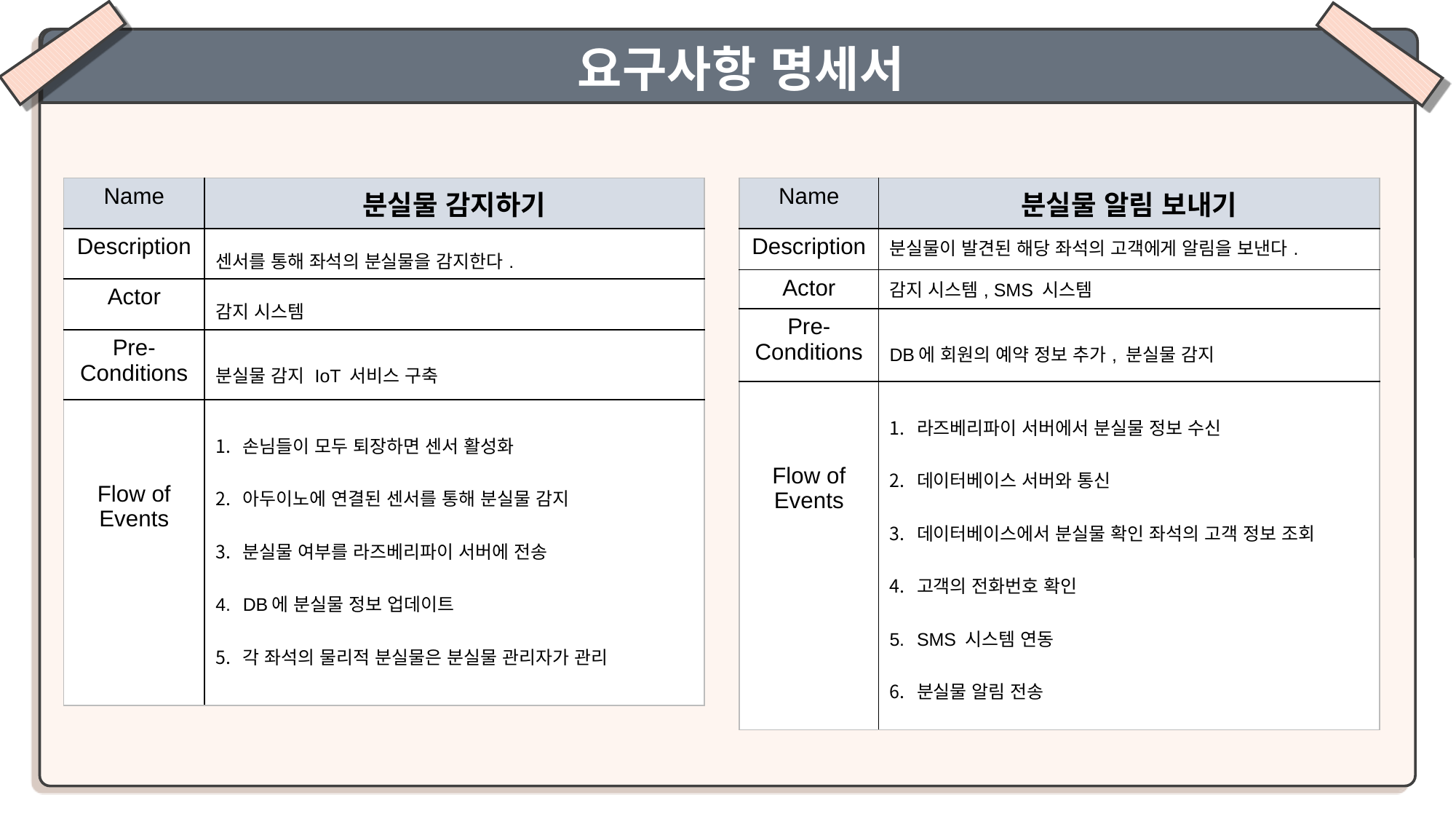

요구사항 명세서
| Name | 분실물 감지하기 |
| --- | --- |
| Description | 센서를 통해 좌석의 분실물을 감지한다. |
| Actor | 감지 시스템 |
| Pre-Conditions | 분실물 감지 IoT 서비스 구축 |
| Flow of Events | 손님들이 모두 퇴장하면 센서 활성화 아두이노에 연결된 센서를 통해 분실물 감지 분실물 여부를 라즈베리파이 서버에 전송 DB에 분실물 정보 업데이트 각 좌석의 물리적 분실물은 분실물 관리자가 관리 |
| Name | 분실물 알림 보내기 |
| --- | --- |
| Description | 분실물이 발견된 해당 좌석의 고객에게 알림을 보낸다. |
| Actor | 감지 시스템, SMS 시스템 |
| Pre-Conditions | DB에 회원의 예약 정보 추가, 분실물 감지 |
| Flow of Events | 라즈베리파이 서버에서 분실물 정보 수신 데이터베이스 서버와 통신 데이터베이스에서 분실물 확인 좌석의 고객 정보 조회 고객의 전화번호 확인 SMS 시스템 연동 분실물 알림 전송 |